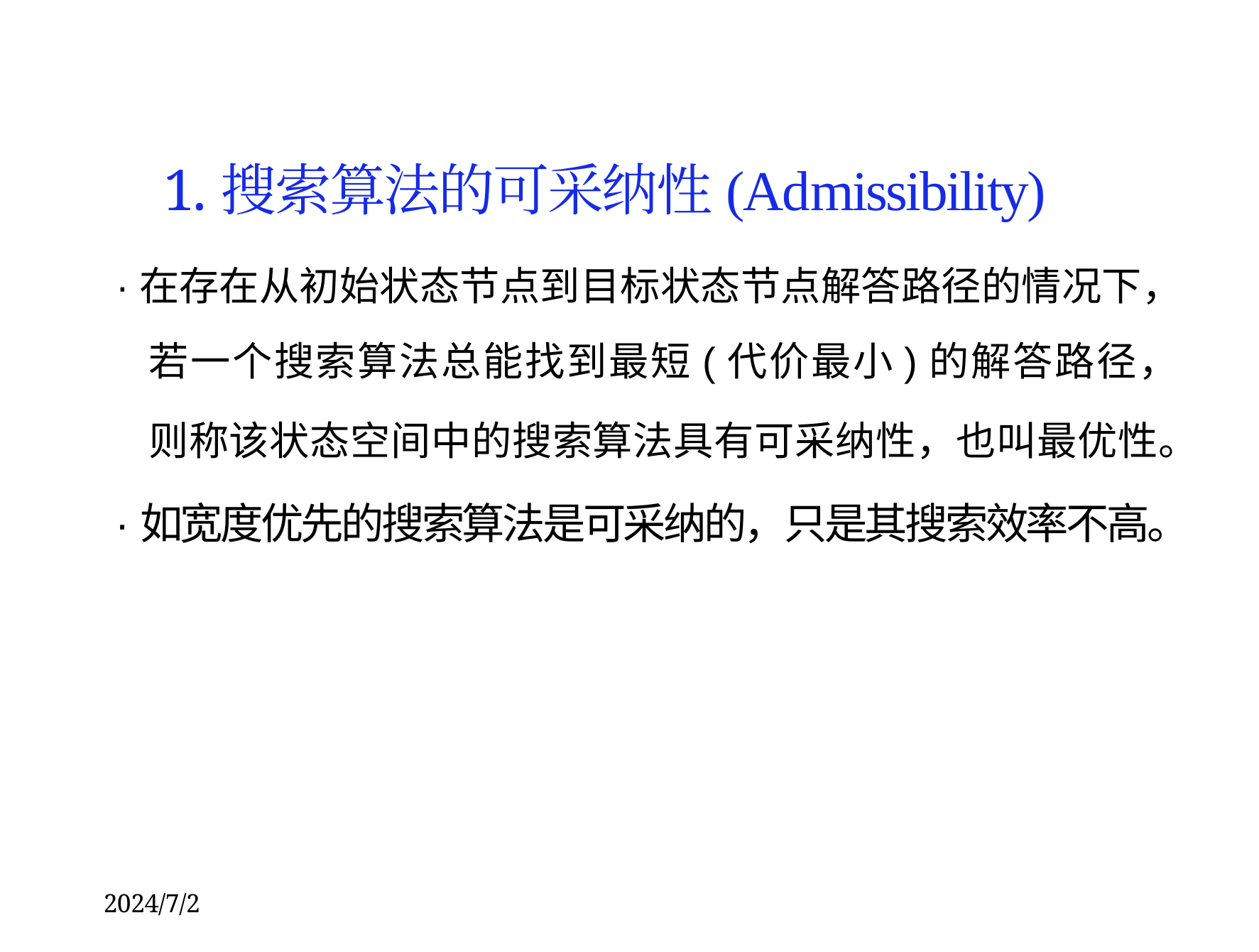

1.搜索算法的可采纳性(Admissibility)

·在存在从初始状态节点到目标状态节点解答路径的情况下，
若一个搜索算法总能找到最短(代价最小)的解答路径，

则称该状态空间中的搜索算法具有可采纳性，也叫最优性。

·如宽度优先的搜索算法是可采纳的，只是其搜索效率不高。

2024/7/2